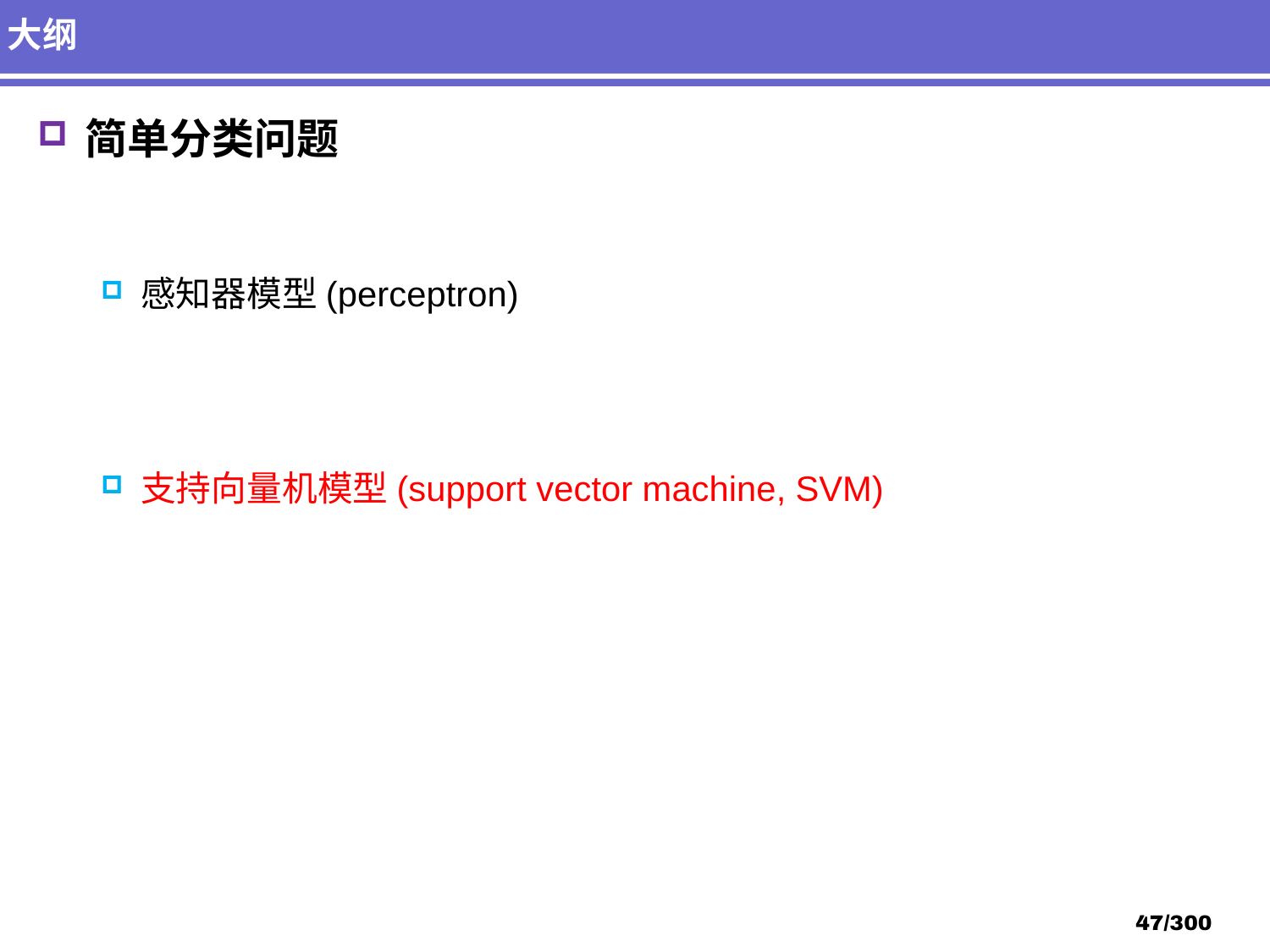

# 大纲
简单分类问题

感知器模型(perceptron)

支持向量机模型(support vector machine, SVM)
47/300